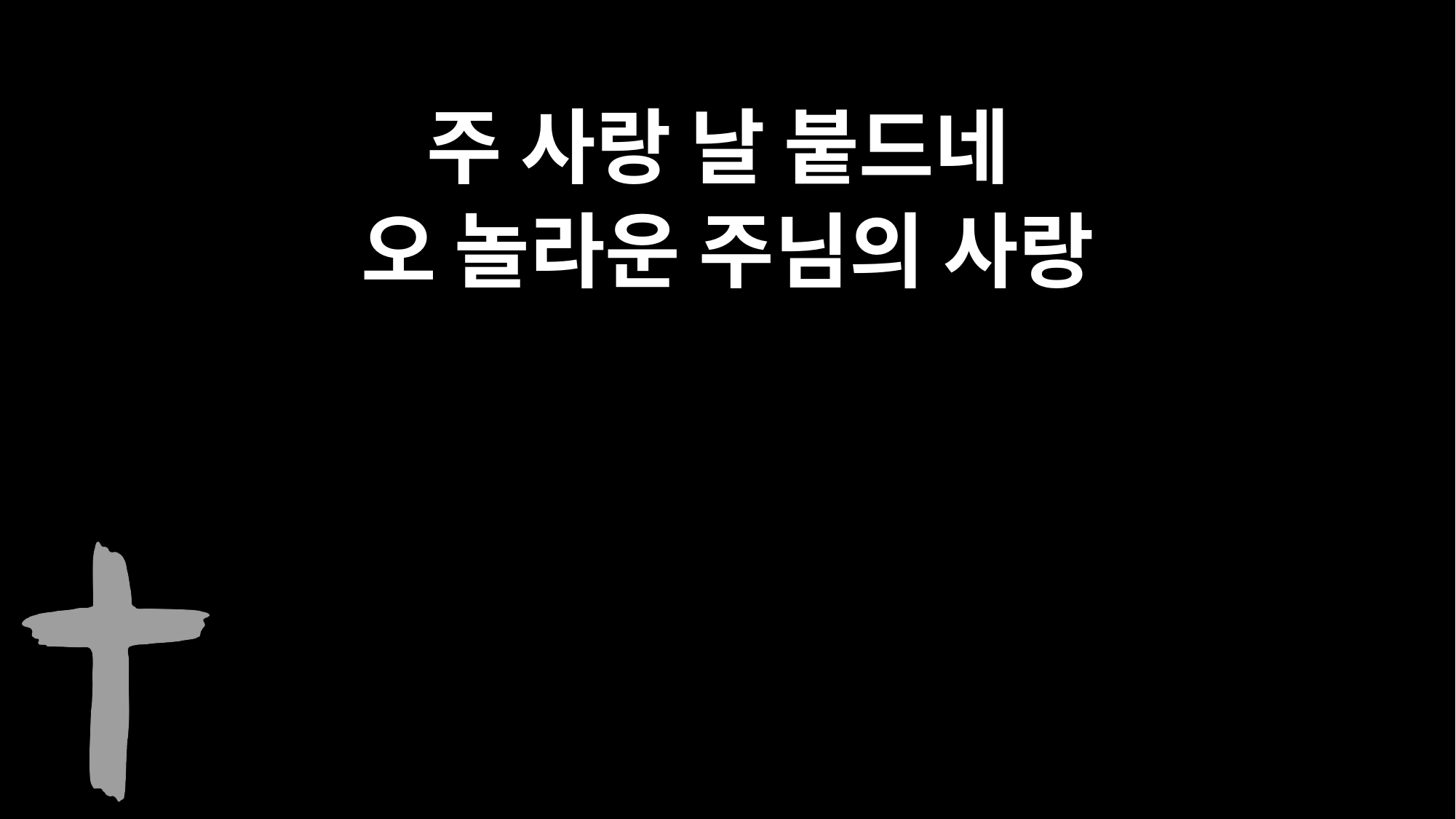

주 사랑 날 붙드네
오 놀라운 주님의 사랑